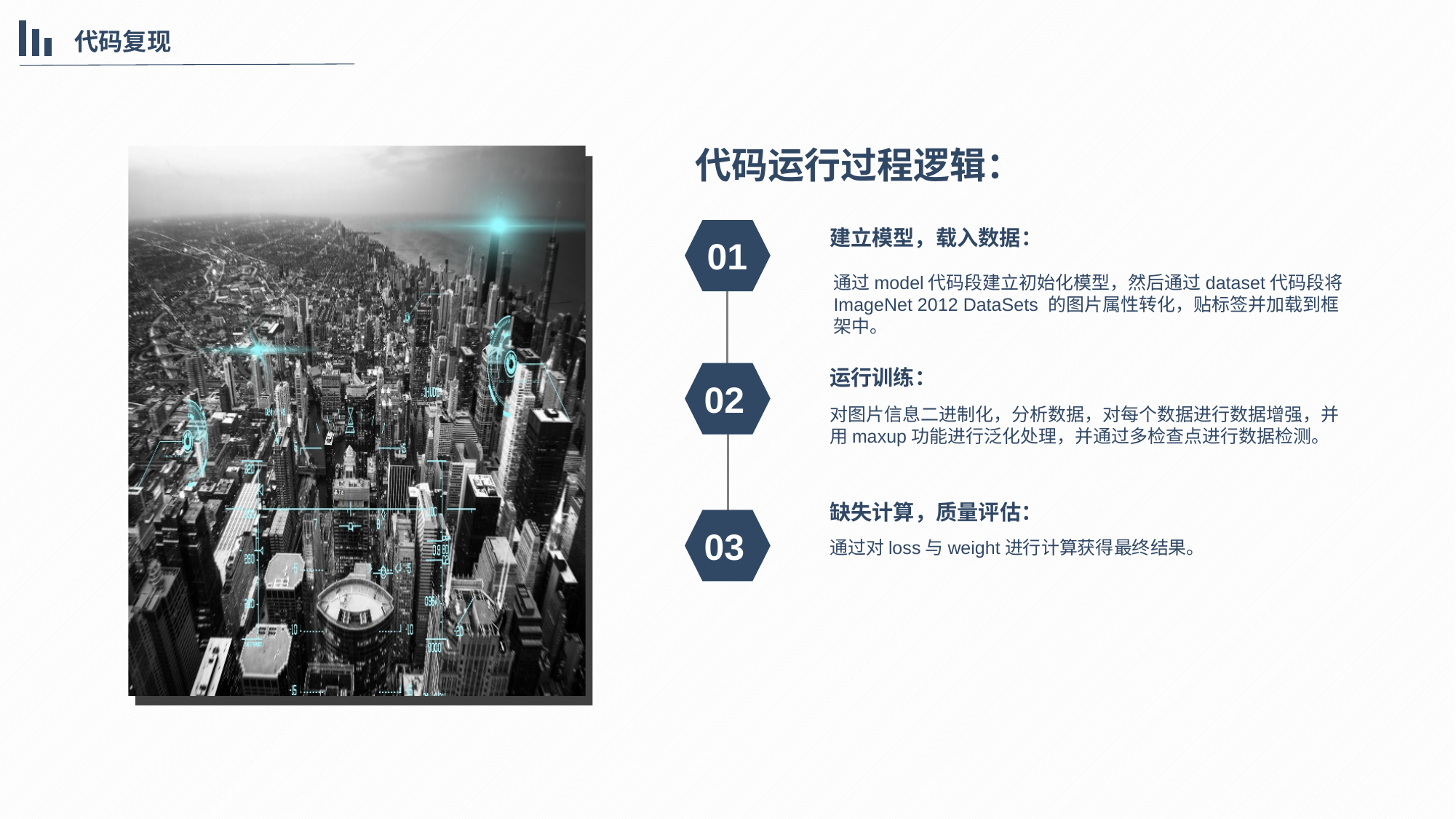

代码复现

代码运行过程逻辑：

建立模型，载入数据：
01
通过model代码段建立初始化模型，然后通过dataset代码段将ImageNet 2012 DataSets 的图片属性转化，贴标签并加载到框架中。
运行训练：

02
对图片信息二进制化，分析数据，对每个数据进行数据增强，并用maxup功能进行泛化处理，并通过多检查点进行数据检测。
缺失计算，质量评估：

03
通过对loss与weight进行计算获得最终结果。